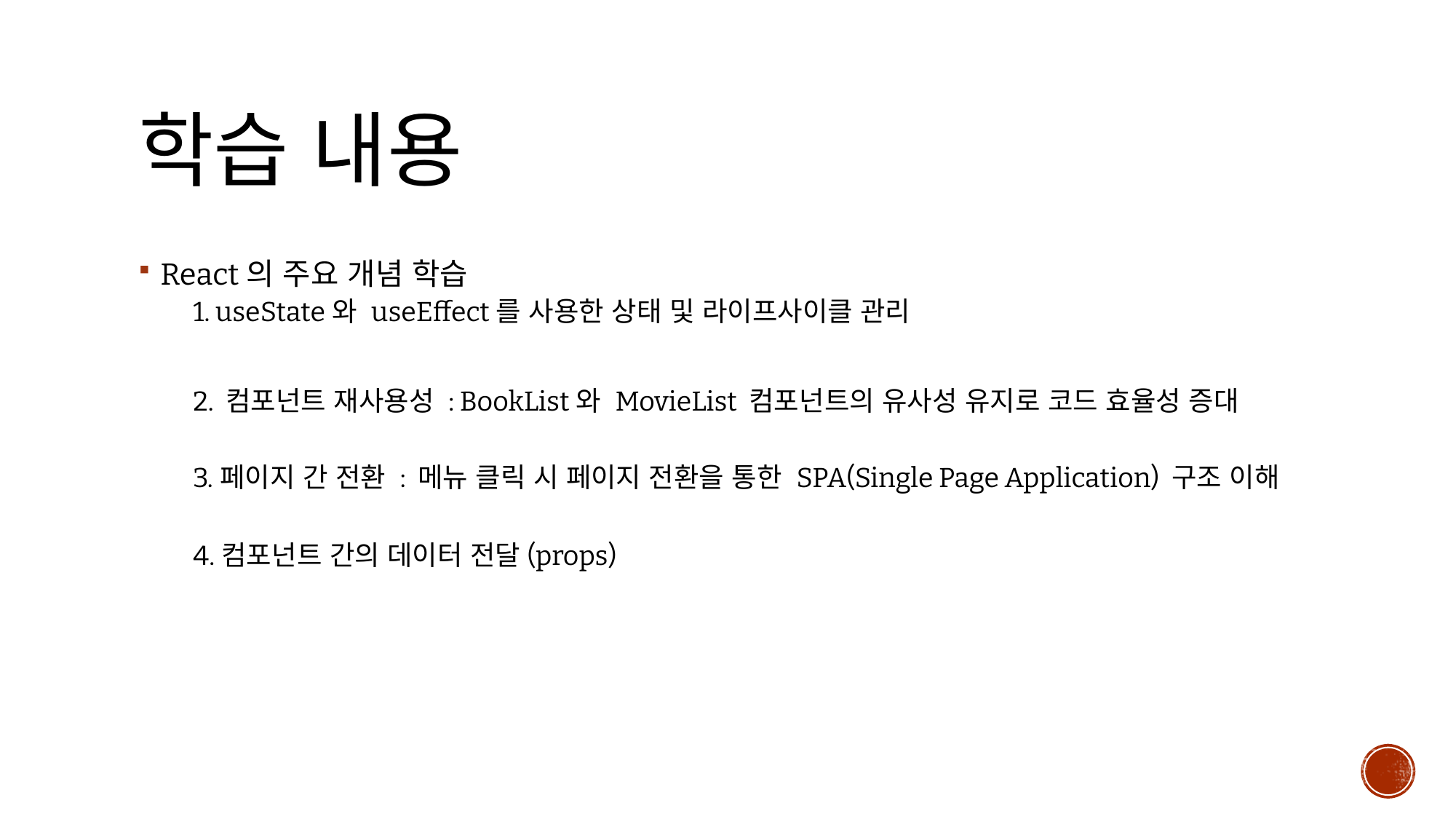

# 학습 내용
React의 주요 개념 학습
1. useState와 useEffect를 사용한 상태 및 라이프사이클 관리

2. 컴포넌트 재사용성 : BookList와 MovieList 컴포넌트의 유사성 유지로 코드 효율성 증대

3.페이지 간 전환 : 메뉴 클릭 시 페이지 전환을 통한 SPA(Single Page Application) 구조 이해

4.컴포넌트 간의 데이터 전달(props)